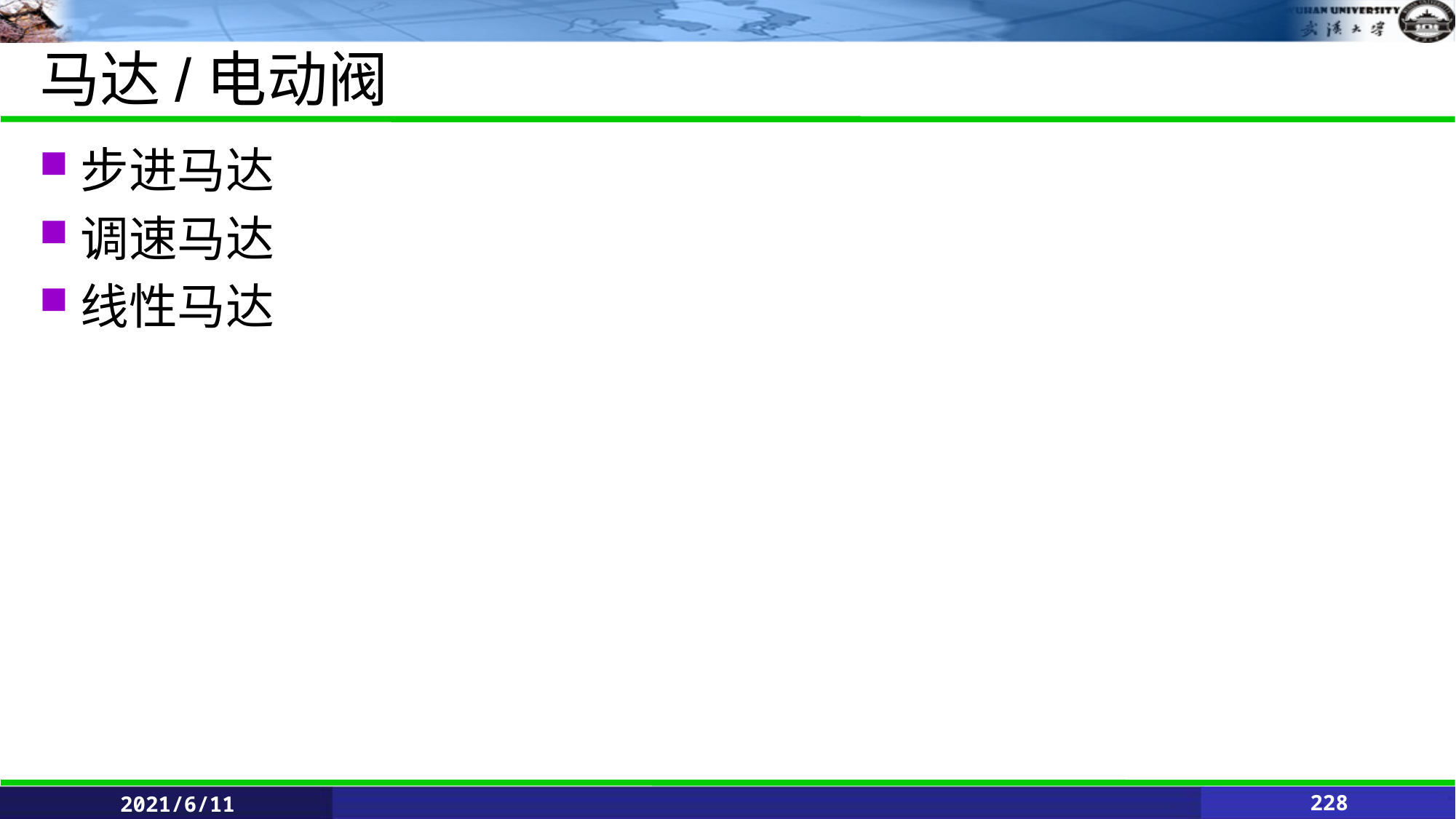

# 马达/电动阀
步进马达
调速马达
线性马达
2021/6/11

228